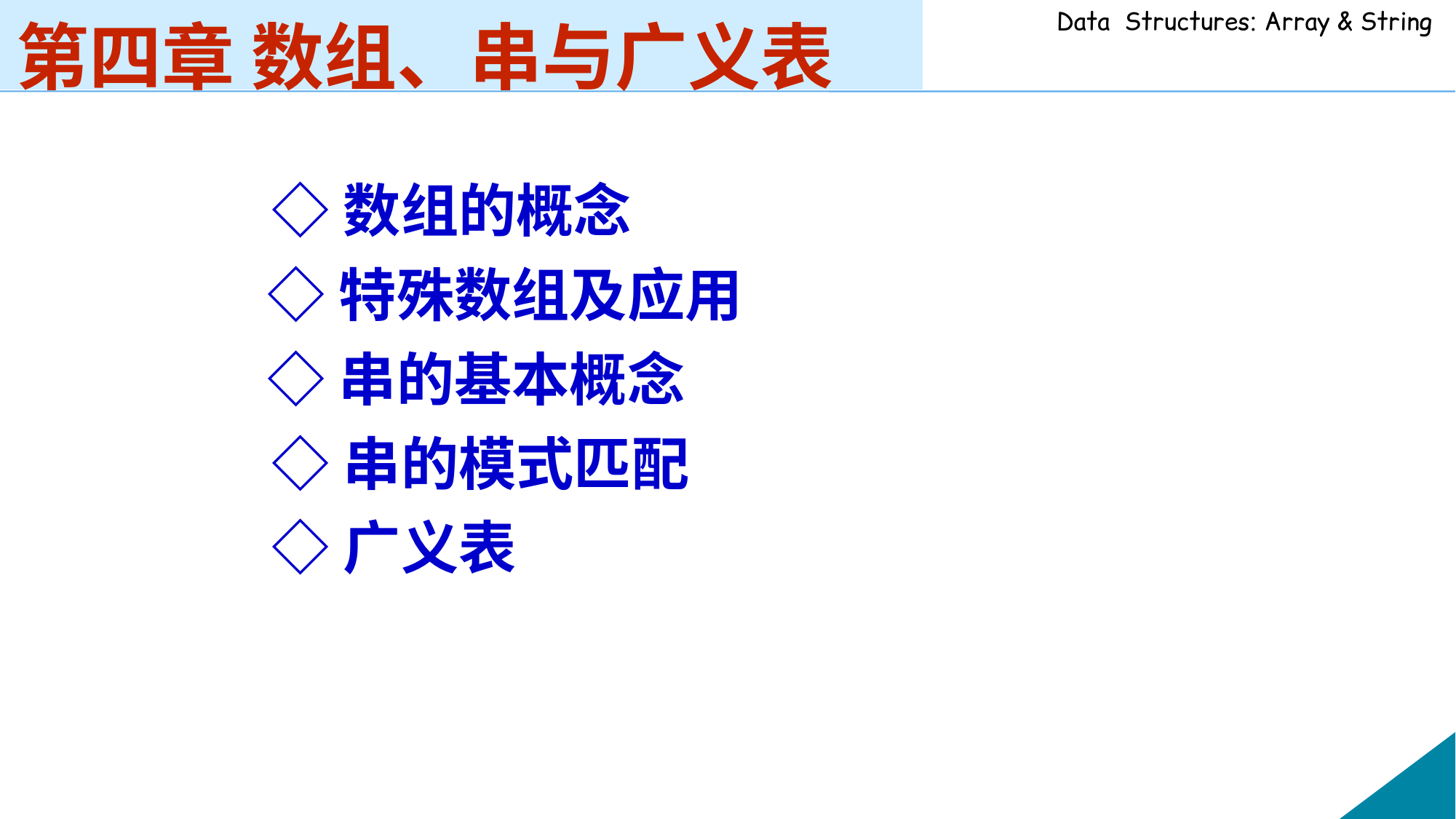

第四章 数组、串与广义表
	◇数组的概念
        ◇特殊数组及应用
        ◇串的基本概念
	◇串的模式匹配
	◇广义表